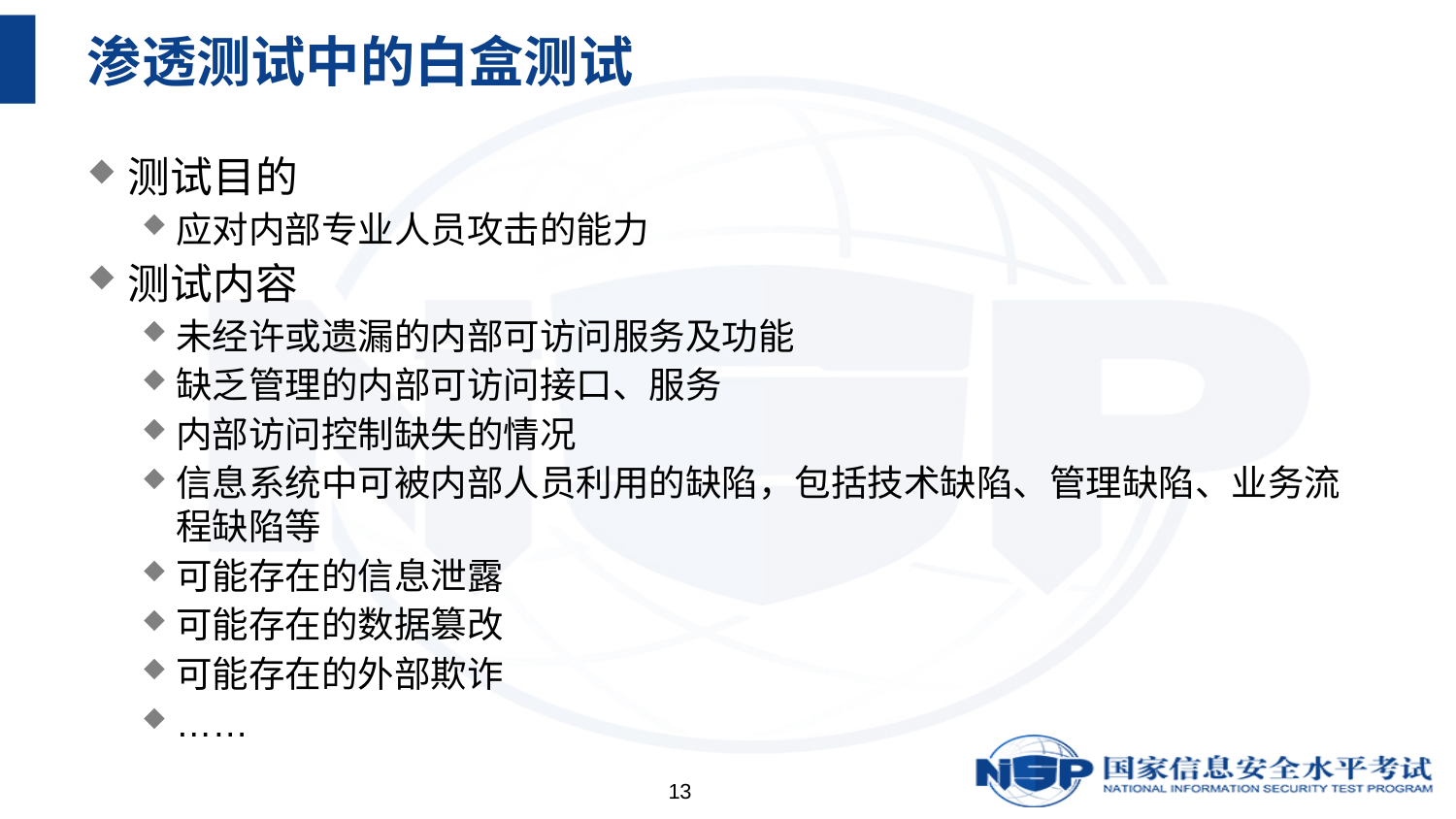

# 渗透测试中的白盒测试
测试目的
应对内部专业人员攻击的能力
测试内容
未经许或遗漏的内部可访问服务及功能
缺乏管理的内部可访问接口、服务
内部访问控制缺失的情况
信息系统中可被内部人员利用的缺陷，包括技术缺陷、管理缺陷、业务流程缺陷等
可能存在的信息泄露
可能存在的数据篡改
可能存在的外部欺诈
……